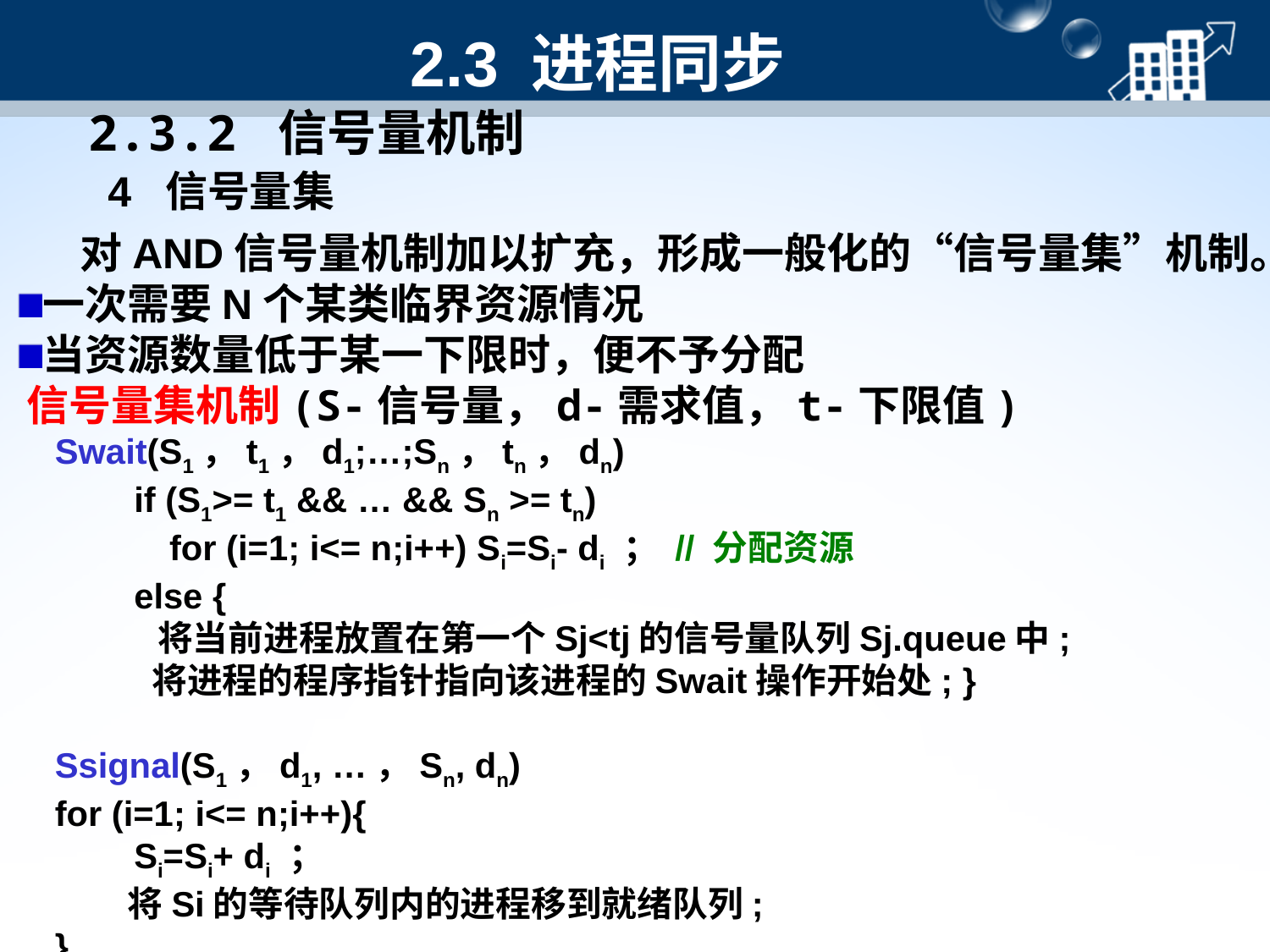

2.3 进程同步
2.3.2 信号量机制
4  信号量集
      对AND信号量机制加以扩充，形成一般化的“信号量集”机制。
一次需要N个某类临界资源情况
当资源数量低于某一下限时，便不予分配
信号量集机制(S-信号量，d-需求值，t-下限值)
Swait(S1，t1，d1;…;Sn，tn，dn)
　　if (S1>= t1 && … && Sn >= tn)
　　　for (i=1; i<= n;i++) Si=Si- di ； // 分配资源
　　else {
　　    将当前进程放置在第一个Sj<tj的信号量队列Sj.queue中;
           将进程的程序指针指向该进程的Swait操作开始处; }

Ssignal(S1，d1, …，Sn, dn)
for (i=1; i<= n;i++){
　　Si=Si+ di ；
        将Si的等待队列内的进程移到就绪队列;
}